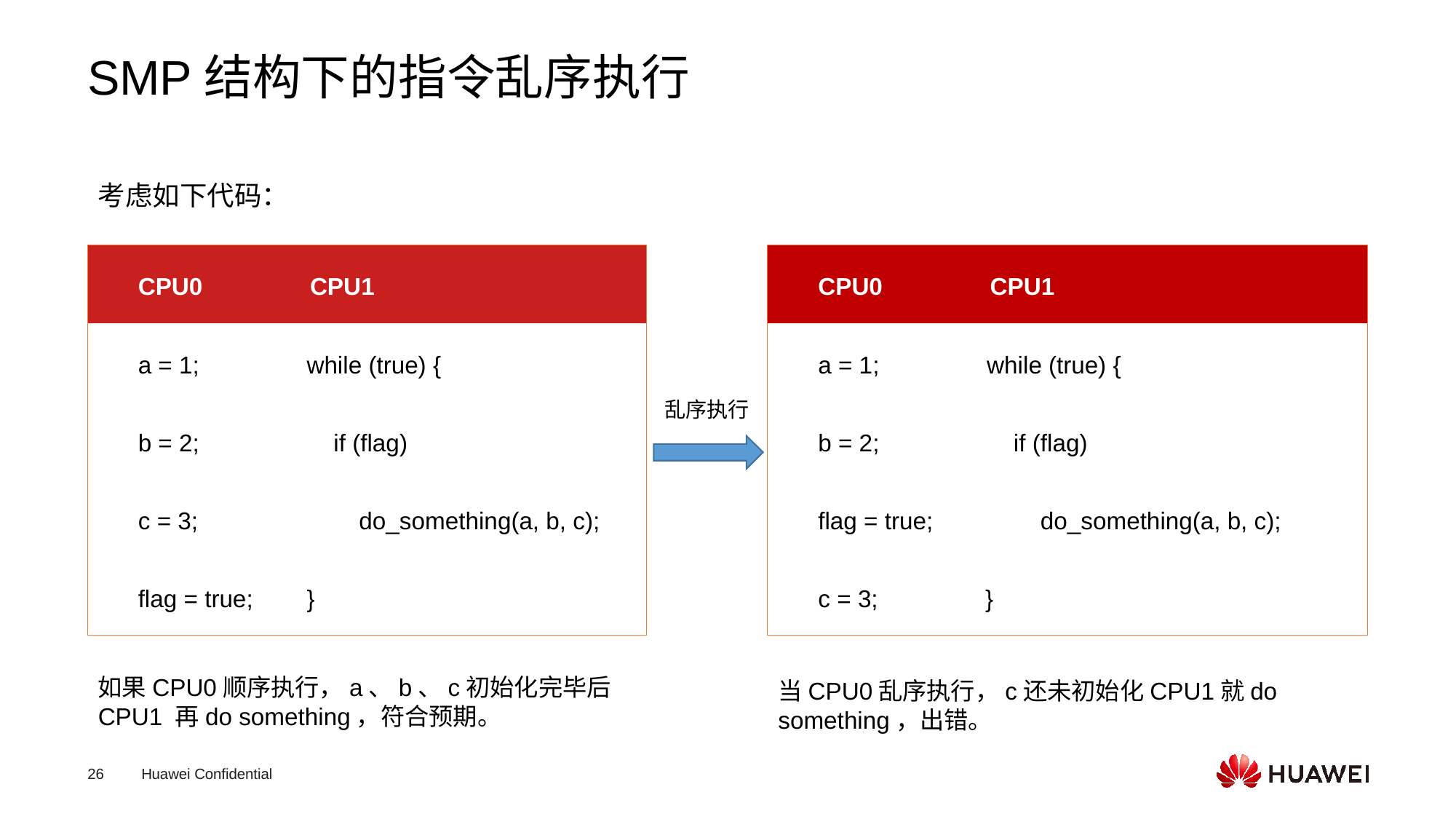

# SMP结构下的指令乱序执行
考虑如下代码：

| CPU0 CPU1 |
| --- |
| a = 1; while (true) { |
| b = 2; if (flag) |
| c = 3; do\_something(a, b, c); |
| flag = true; } |
| CPU0 CPU1 |
| --- |
| a = 1; while (true) { |
| b = 2; if (flag) |
| flag = true; do\_something(a, b, c); |
| c = 3; } |
乱序执行

如果CPU0顺序执行，a、b、c初始化完毕后CPU1 再do something，符合预期。
当CPU0乱序执行，c还未初始化CPU1就do something，出错。